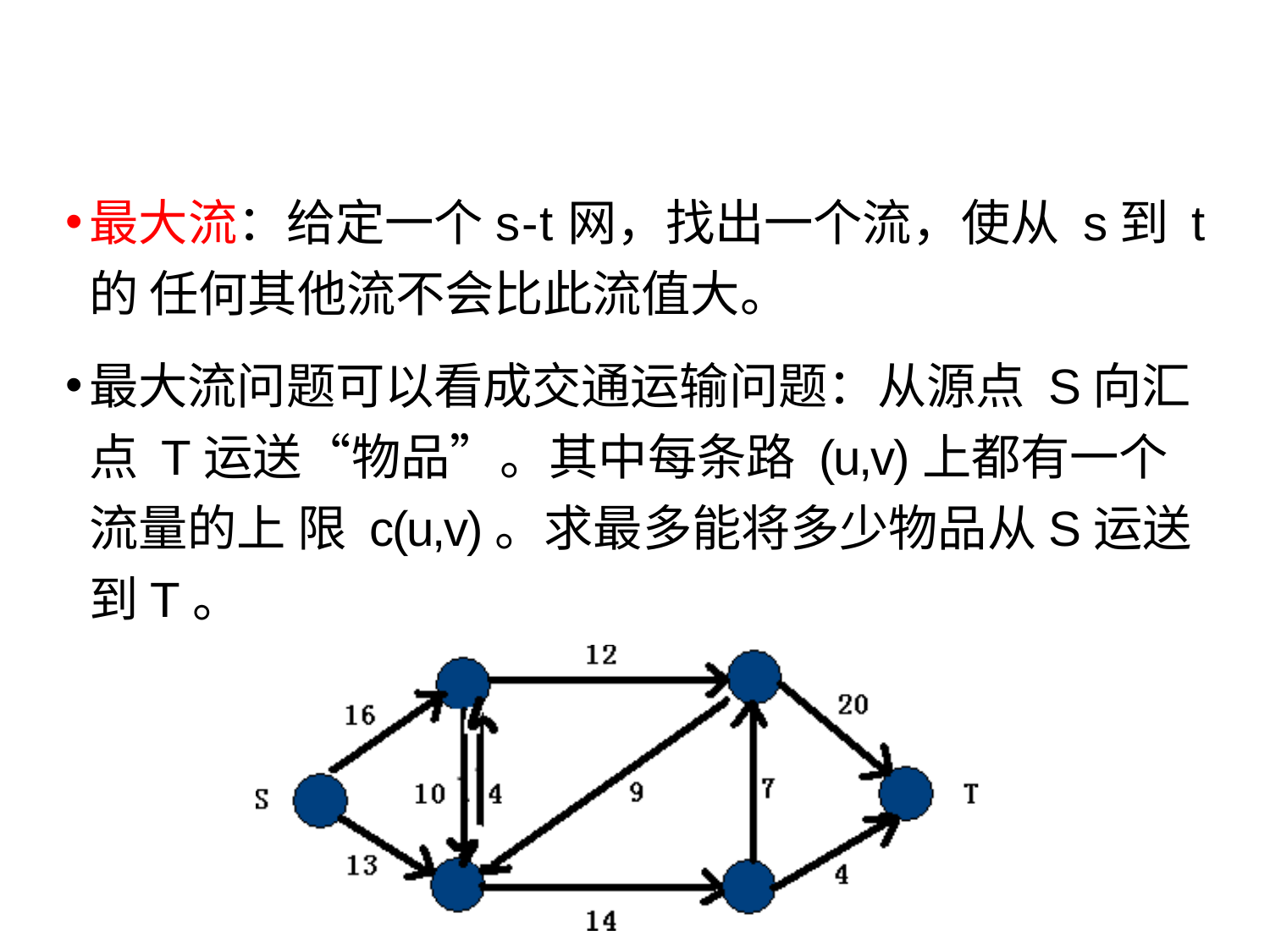

最大流：给定一个s-t网，找出一个流，使从 s到 t 的 任何其他流不会比此流值大。
最大流问题可以看成交通运输问题：从源点 S向汇点 T运送“物品”。其中每条路 (u,v)上都有一个流量的上 限 c(u,v)。求最多能将多少物品从S运送到T。